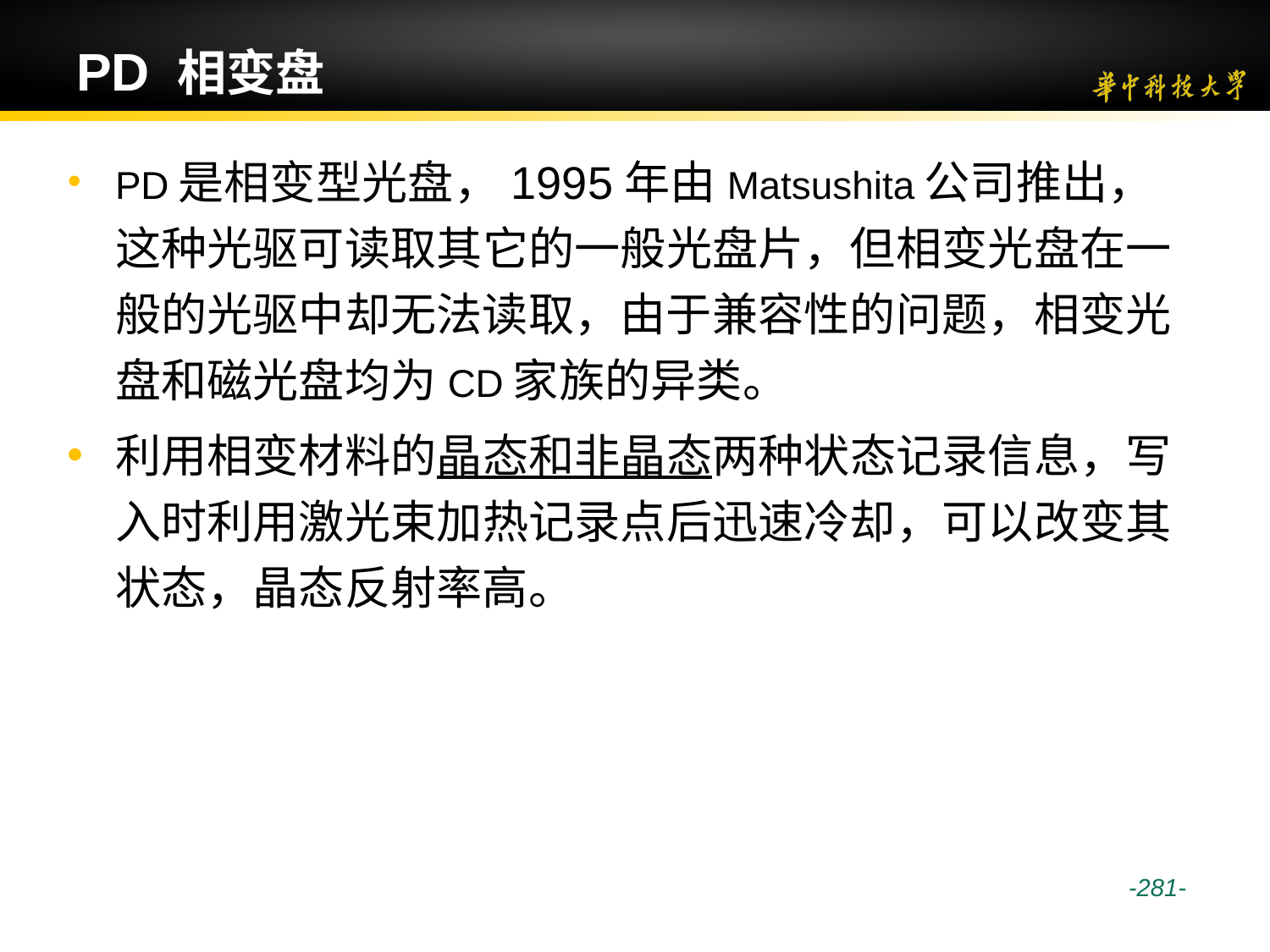

# PD 相变盘
PD是相变型光盘，1995年由Matsushita公司推出，这种光驱可读取其它的一般光盘片，但相变光盘在一般的光驱中却无法读取，由于兼容性的问题，相变光盘和磁光盘均为CD家族的异类。
利用相变材料的晶态和非晶态两种状态记录信息，写入时利用激光束加热记录点后迅速冷却，可以改变其状态，晶态反射率高。
 -281-